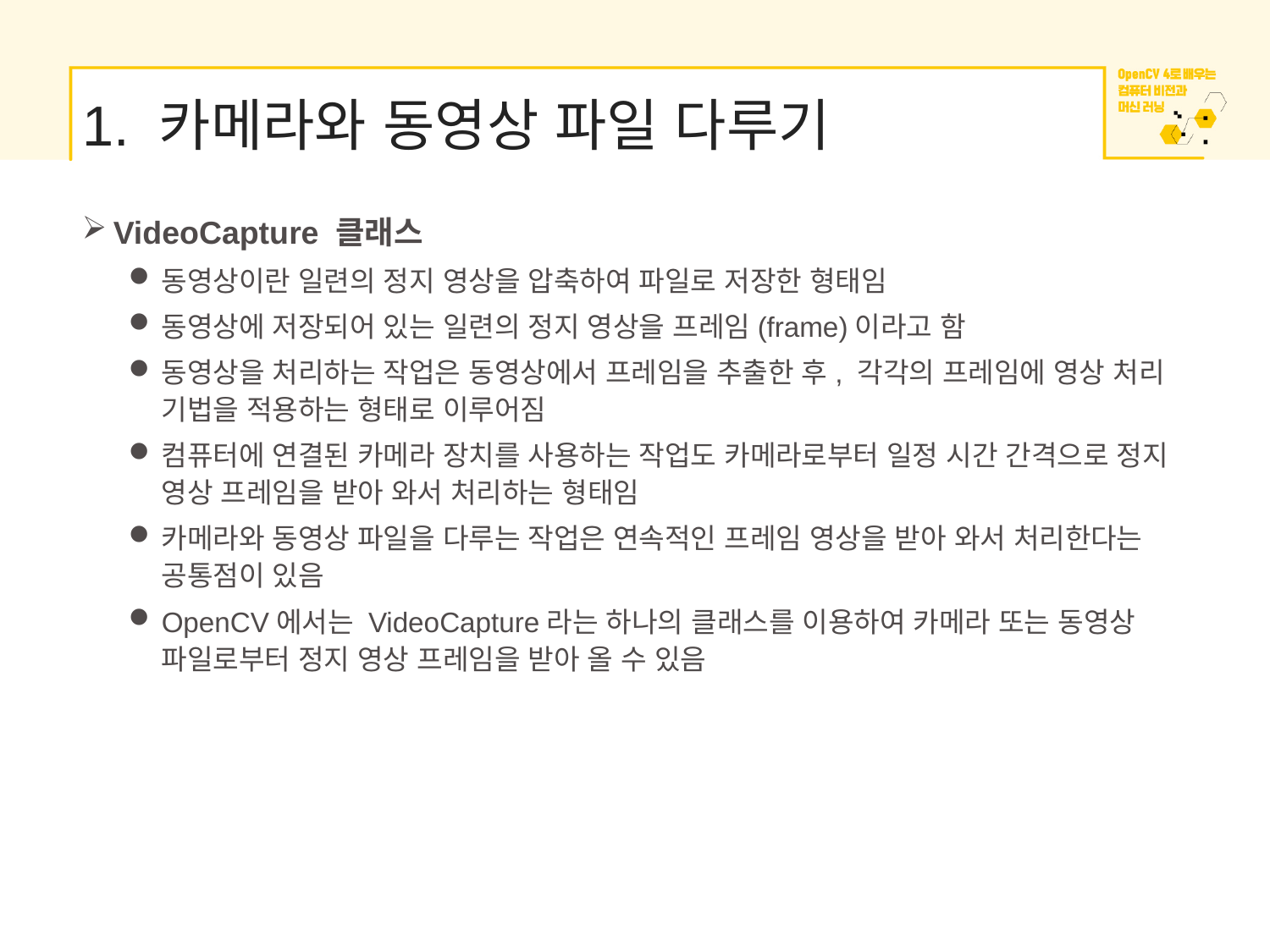

# 1. 카메라와 동영상 파일 다루기
VideoCapture 클래스
동영상이란 일련의 정지 영상을 압축하여 파일로 저장한 형태임
동영상에 저장되어 있는 일련의 정지 영상을 프레임(frame)이라고 함
동영상을 처리하는 작업은 동영상에서 프레임을 추출한 후, 각각의 프레임에 영상 처리 기법을 적용하는 형태로 이루어짐
컴퓨터에 연결된 카메라 장치를 사용하는 작업도 카메라로부터 일정 시간 간격으로 정지 영상 프레임을 받아 와서 처리하는 형태임
카메라와 동영상 파일을 다루는 작업은 연속적인 프레임 영상을 받아 와서 처리한다는 공통점이 있음
OpenCV에서는 VideoCapture라는 하나의 클래스를 이용하여 카메라 또는 동영상 파일로부터 정지 영상 프레임을 받아 올 수 있음